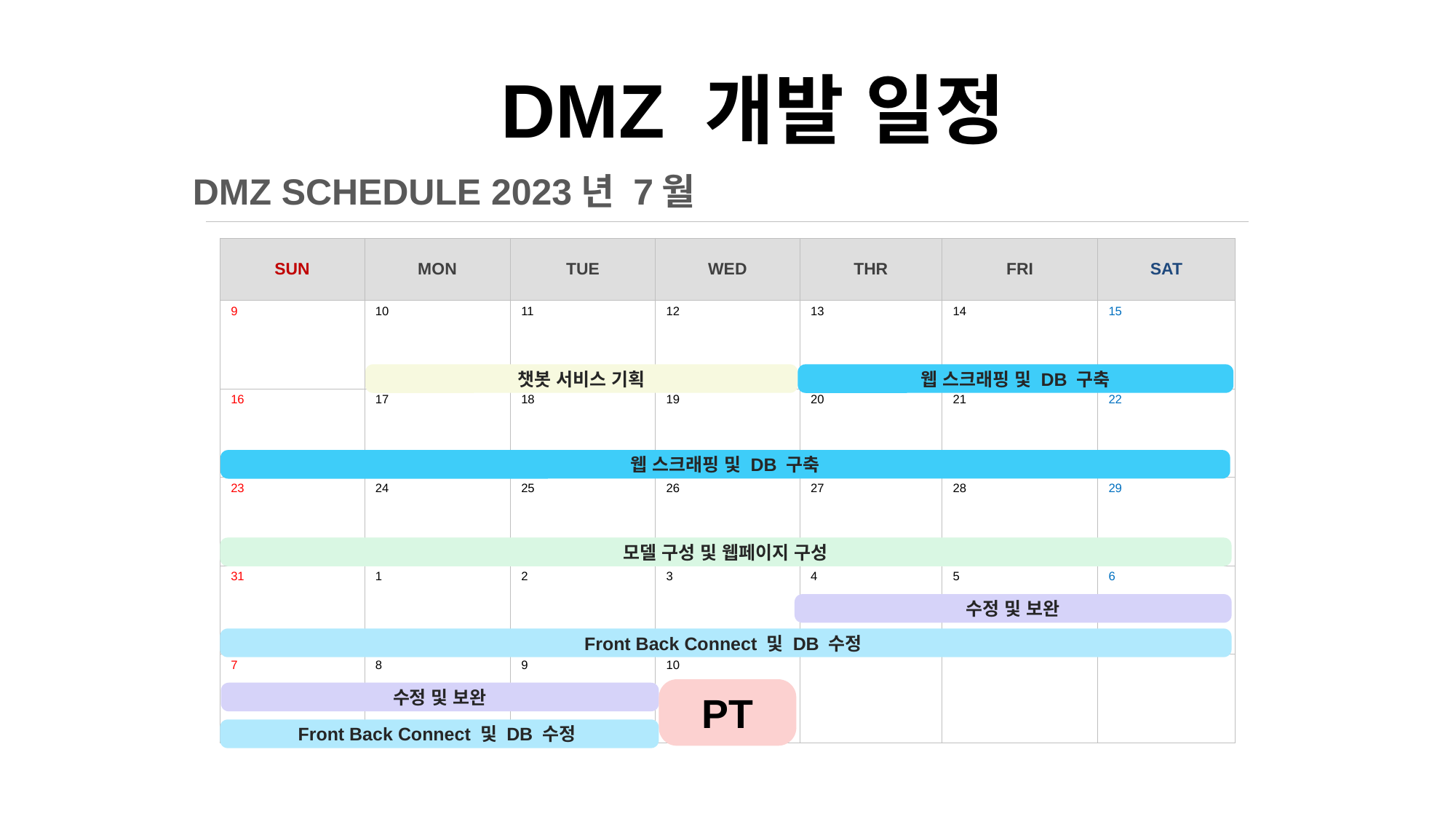

DMZ 개발 일정
DMZ SCHEDULE 2023년 7월
| SUN | MON | TUE | WED | THR | FRI | SAT |
| --- | --- | --- | --- | --- | --- | --- |
| 9 | 10 | 11 | 12 | 13 | 14 | 15 |
| 16 | 17 | 18 | 19 | 20 | 21 | 22 |
| 23 | 24 | 25 | 26 | 27 | 28 | 29 |
| 31 | 1 | 2 | 3 | 4 | 5 | 6 |
| 7 | 8 | 9 | 10 |  |  |  |
챗봇 서비스 기획
웹 스크래핑 및 DB 구축
웹 스크래핑 및 DB 구축
모델 구성 및 웹페이지 구성
수정 및 보완
Front Back Connect 및 DB 수정
PT
수정 및 보완
Front Back Connect 및 DB 수정